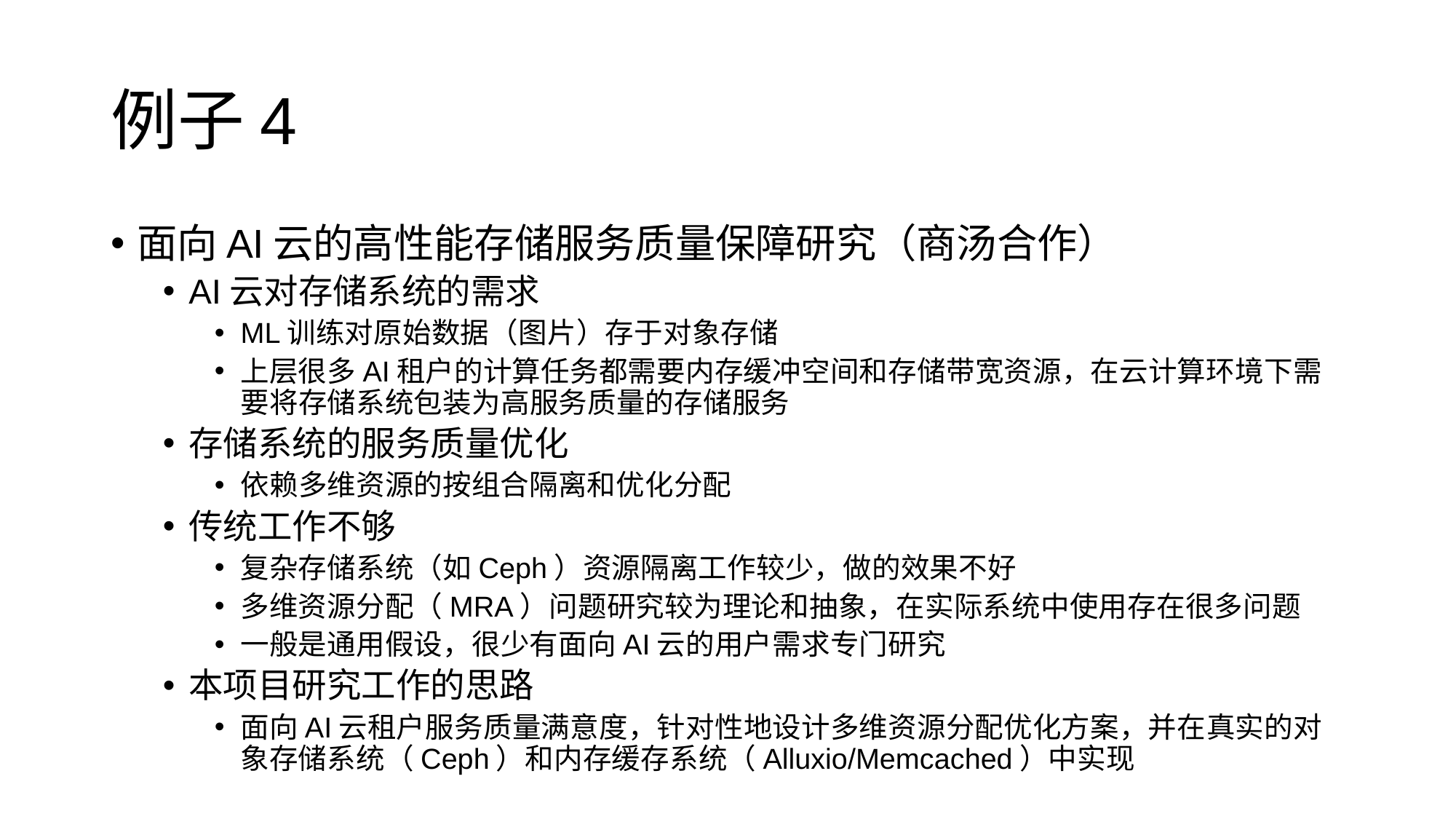

# 例子4
面向AI云的高性能存储服务质量保障研究（商汤合作）
AI云对存储系统的需求
ML训练对原始数据（图片）存于对象存储
上层很多AI租户的计算任务都需要内存缓冲空间和存储带宽资源，在云计算环境下需要将存储系统包装为高服务质量的存储服务
存储系统的服务质量优化
依赖多维资源的按组合隔离和优化分配
传统工作不够
复杂存储系统（如Ceph）资源隔离工作较少，做的效果不好
多维资源分配（MRA）问题研究较为理论和抽象，在实际系统中使用存在很多问题
一般是通用假设，很少有面向AI云的用户需求专门研究
本项目研究工作的思路
面向AI云租户服务质量满意度，针对性地设计多维资源分配优化方案，并在真实的对象存储系统（Ceph）和内存缓存系统（Alluxio/Memcached）中实现